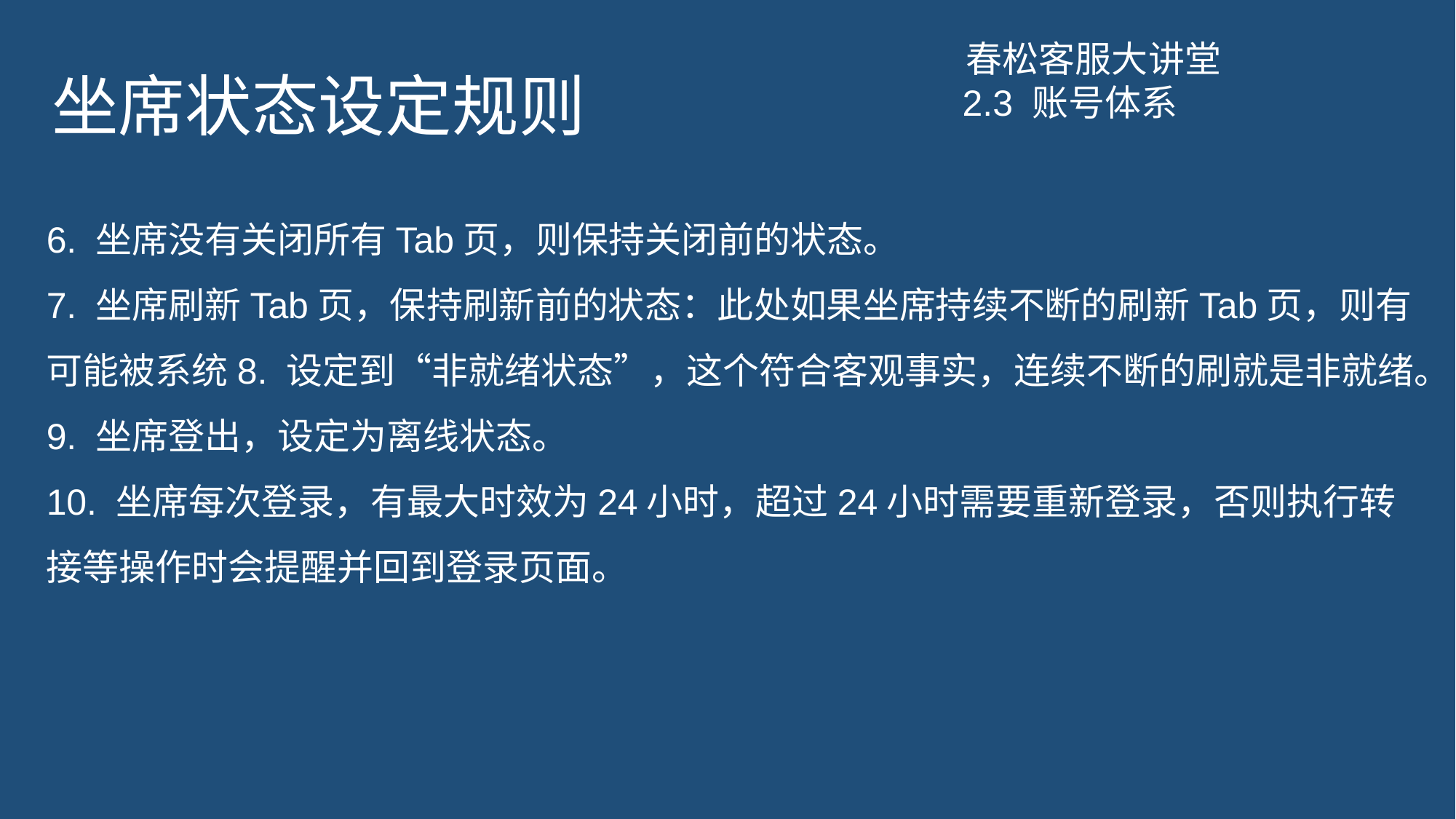

# 坐席状态设定规则
春松客服大讲堂
2.3 账号体系
6. 坐席没有关闭所有Tab页，则保持关闭前的状态。
7. 坐席刷新Tab页，保持刷新前的状态：此处如果坐席持续不断的刷新Tab页，则有可能被系统8. 设定到“非就绪状态”，这个符合客观事实，连续不断的刷就是非就绪。
9. 坐席登出，设定为离线状态。
10. 坐席每次登录，有最大时效为24小时，超过24小时需要重新登录，否则执行转接等操作时会提醒并回到登录页面。